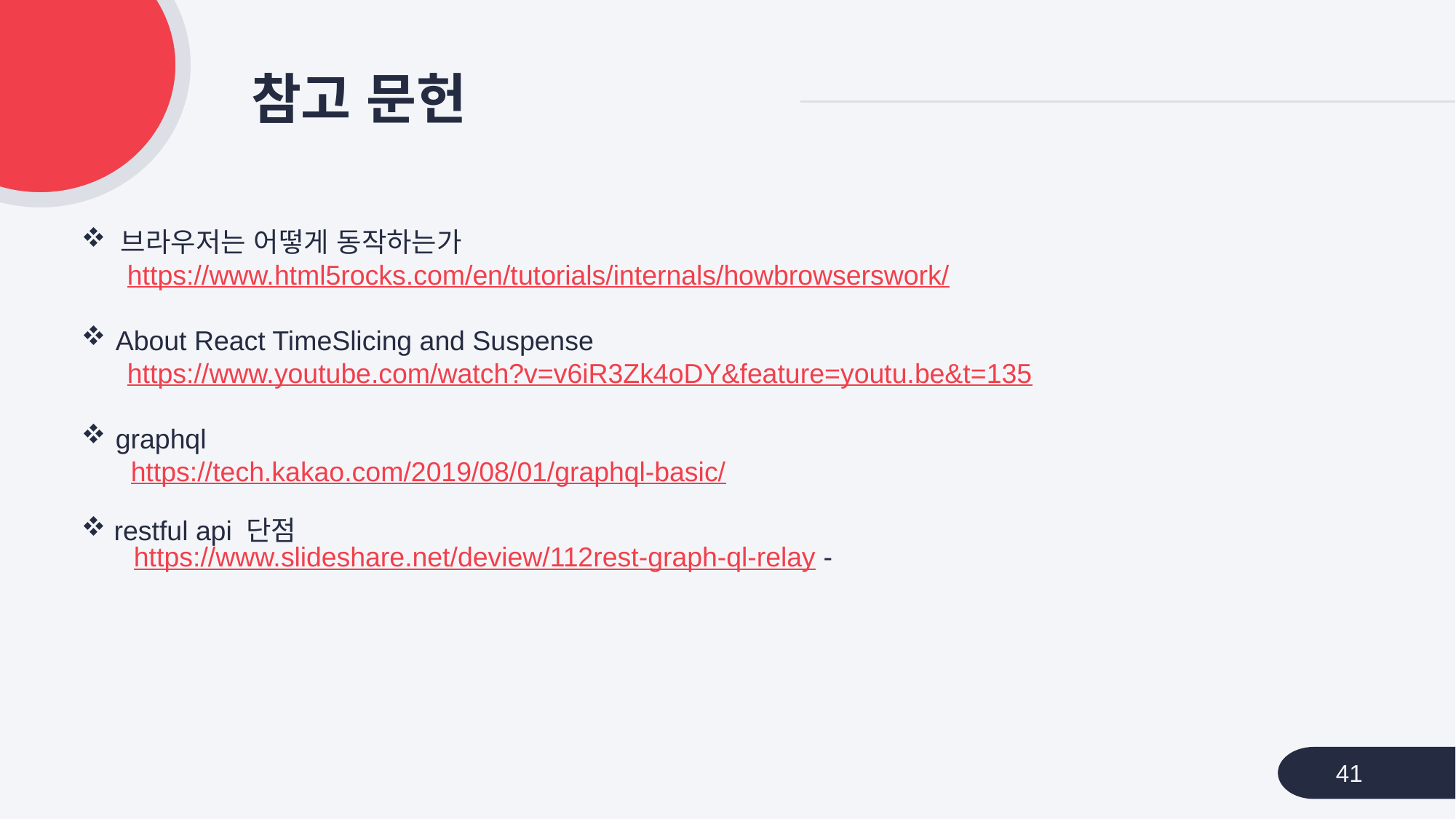

# 참고 문헌
 브라우저는 어떻게 동작하는가
      https://www.html5rocks.com/en/tutorials/internals/howbrowserswork/

About React TimeSlicing and Suspense
      https://www.youtube.com/watch?v=v6iR3Zk4oDY&feature=youtu.be&t=135

graphql
  https://tech.kakao.com/2019/08/01/graphql-basic/

 restful api 단점
      https://www.slideshare.net/deview/112rest-graph-ql-relay -

41